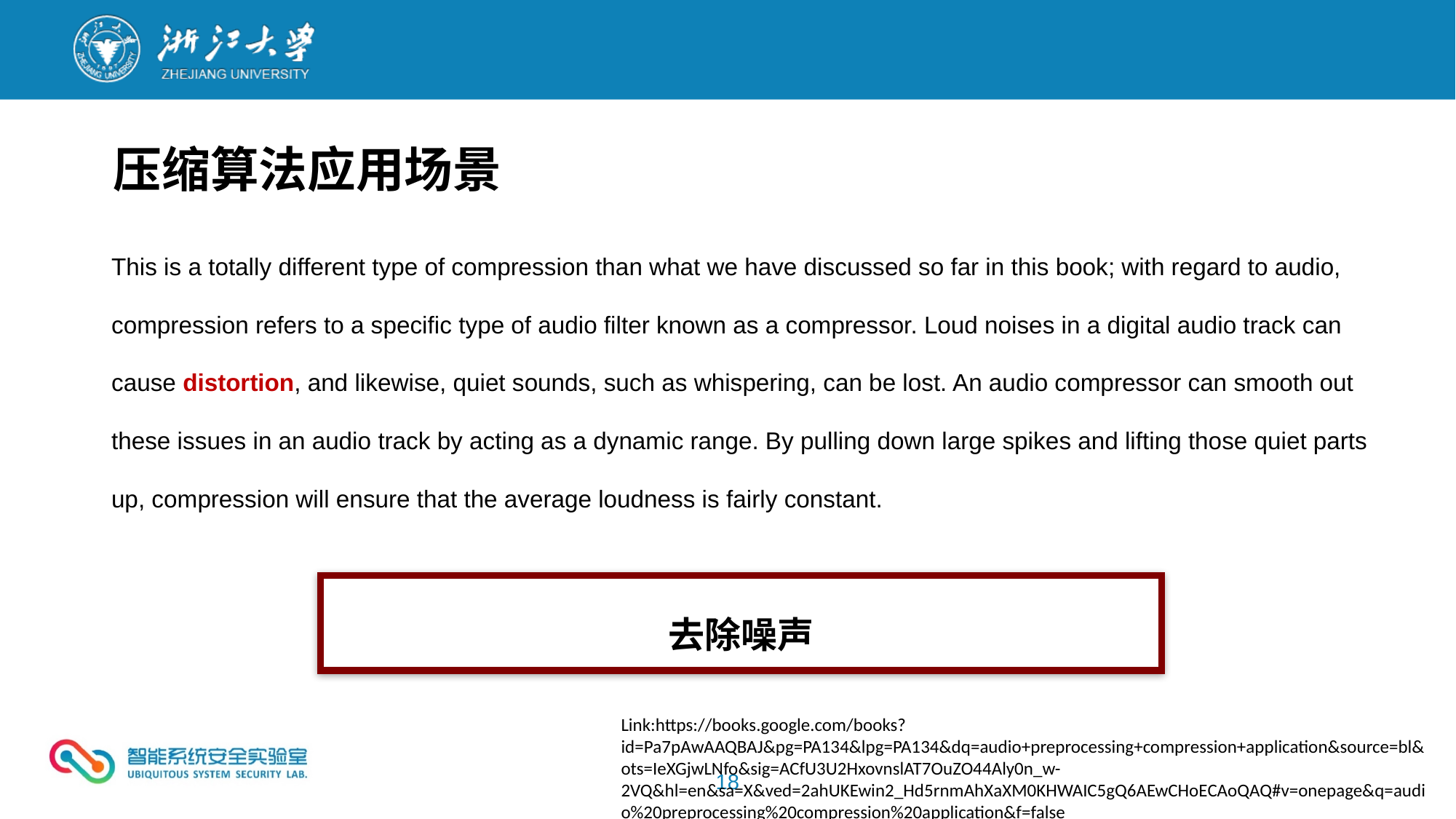

压缩算法应用场景
This is a totally different type of compression than what we have discussed so far in this book; with regard to audio, compression refers to a specific type of audio filter known as a compressor. Loud noises in a digital audio track can cause distortion, and likewise, quiet sounds, such as whispering, can be lost. An audio compressor can smooth out these issues in an audio track by acting as a dynamic range. By pulling down large spikes and lifting those quiet parts up, compression will ensure that the average loudness is fairly constant.

去除噪声
Link:https://books.google.com/books?id=Pa7pAwAAQBAJ&pg=PA134&lpg=PA134&dq=audio+preprocessing+compression+application&source=bl&ots=IeXGjwLNfo&sig=ACfU3U2HxovnslAT7OuZO44Aly0n_w-2VQ&hl=en&sa=X&ved=2ahUKEwin2_Hd5rnmAhXaXM0KHWAIC5gQ6AEwCHoECAoQAQ#v=onepage&q=audio%20preprocessing%20compression%20application&f=false